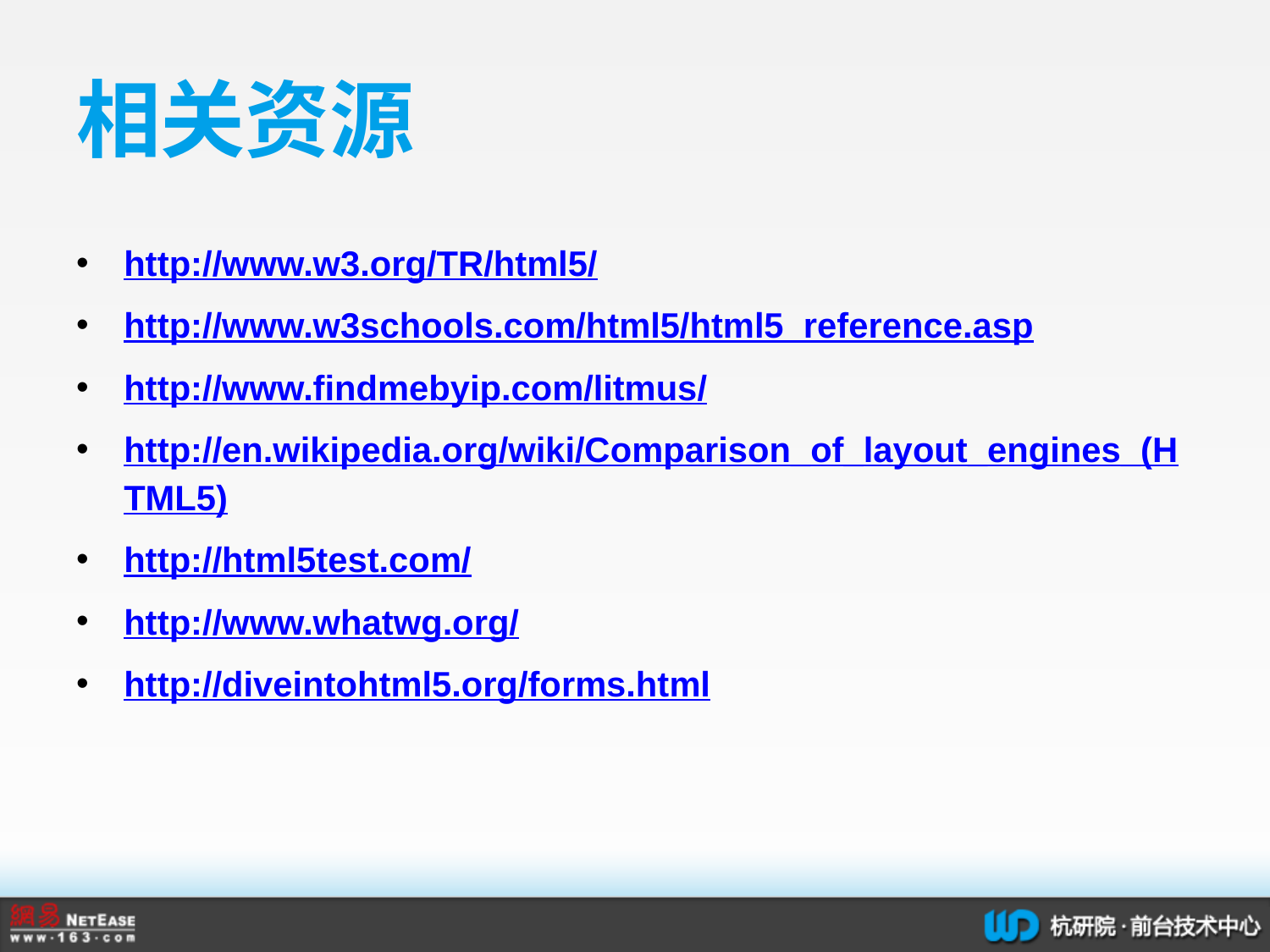

# 相关资源
http://www.w3.org/TR/html5/
http://www.w3schools.com/html5/html5_reference.asp
http://www.findmebyip.com/litmus/
http://en.wikipedia.org/wiki/Comparison_of_layout_engines_(HTML5)
http://html5test.com/
http://www.whatwg.org/
http://diveintohtml5.org/forms.html